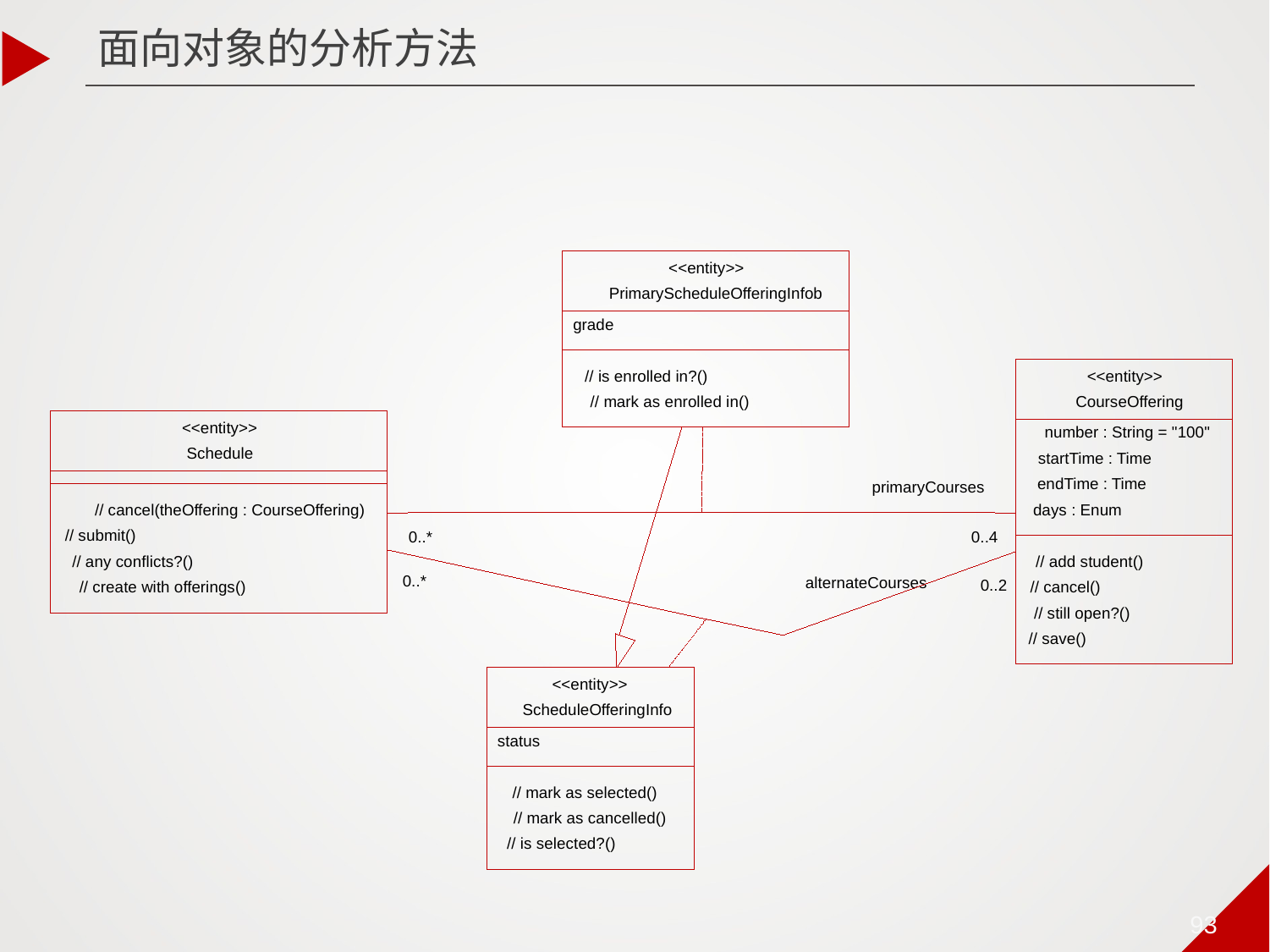

面向对象的分析方法

<<entity>>
PrimaryScheduleOfferingInfob

grade

// is enrolled in?()
<<entity>>
// mark as enrolled in()
CourseOffering

<<entity>>

number : String = "100"

Schedule
startTime : Time

endTime : Time
primaryCourses

// cancel(theOffering : CourseOffering)
days : Enum

// submit()
0..*
0..4

// any conflicts?()

// add student()
0..*
alternateCourses
0..2
// create with offerings()
// cancel()
// still open?()

// save()

<<entity>>
ScheduleOfferingInfo

status

// mark as selected()
// mark as cancelled()
// is selected?()